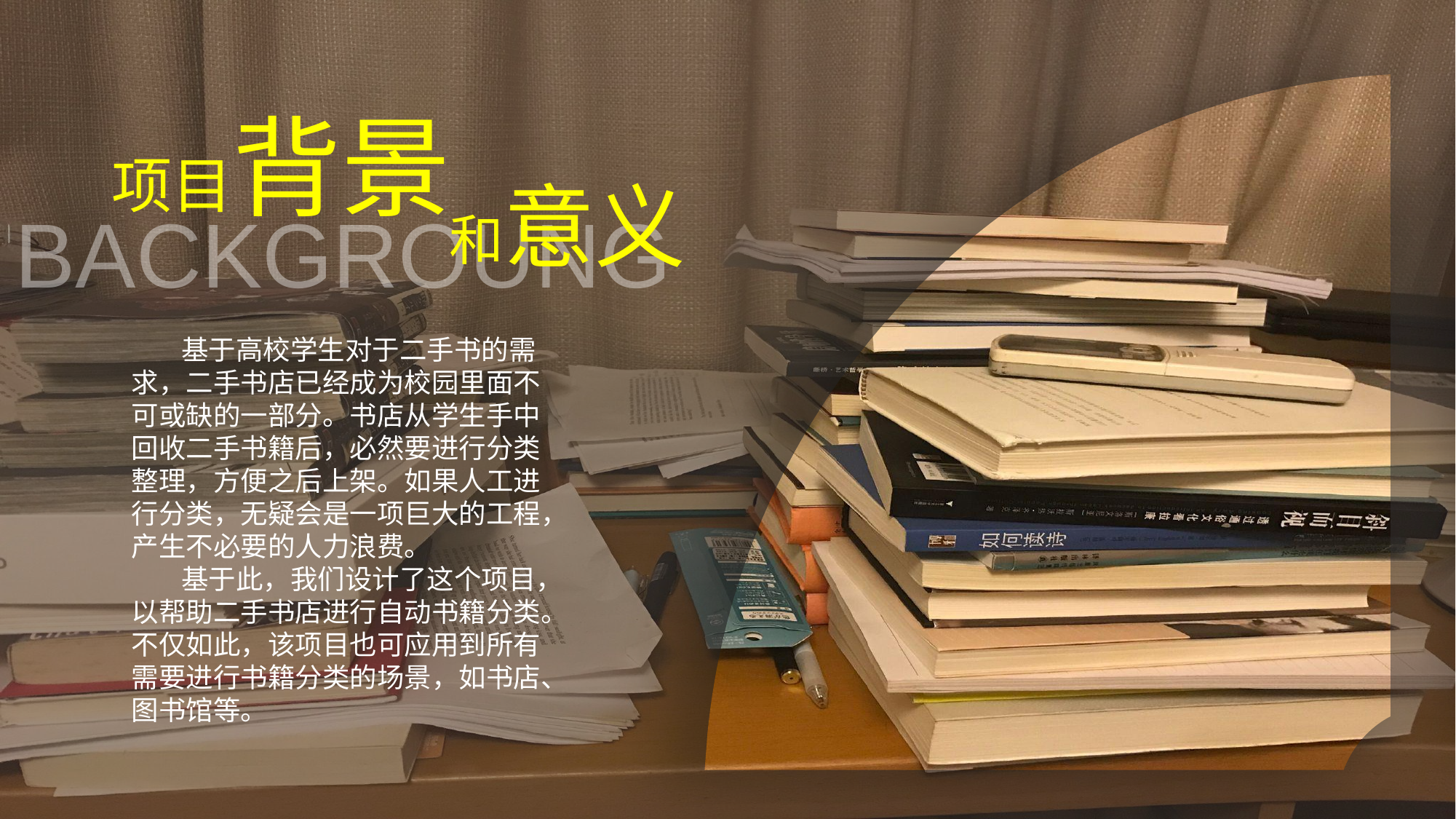

项目背景

 和意义
BACKGROUNG
       基于高校学生对于二手书的需求，二手书店已经成为校园里面不可或缺的一部分。书店从学生手中回收二手书籍后，必然要进行分类整理，方便之后上架。如果人工进行分类，无疑会是一项巨大的工程，产生不必要的人力浪费。
       基于此，我们设计了这个项目，以帮助二手书店进行自动书籍分类。不仅如此，该项目也可应用到所有需要进行书籍分类的场景，如书店、图书馆等。